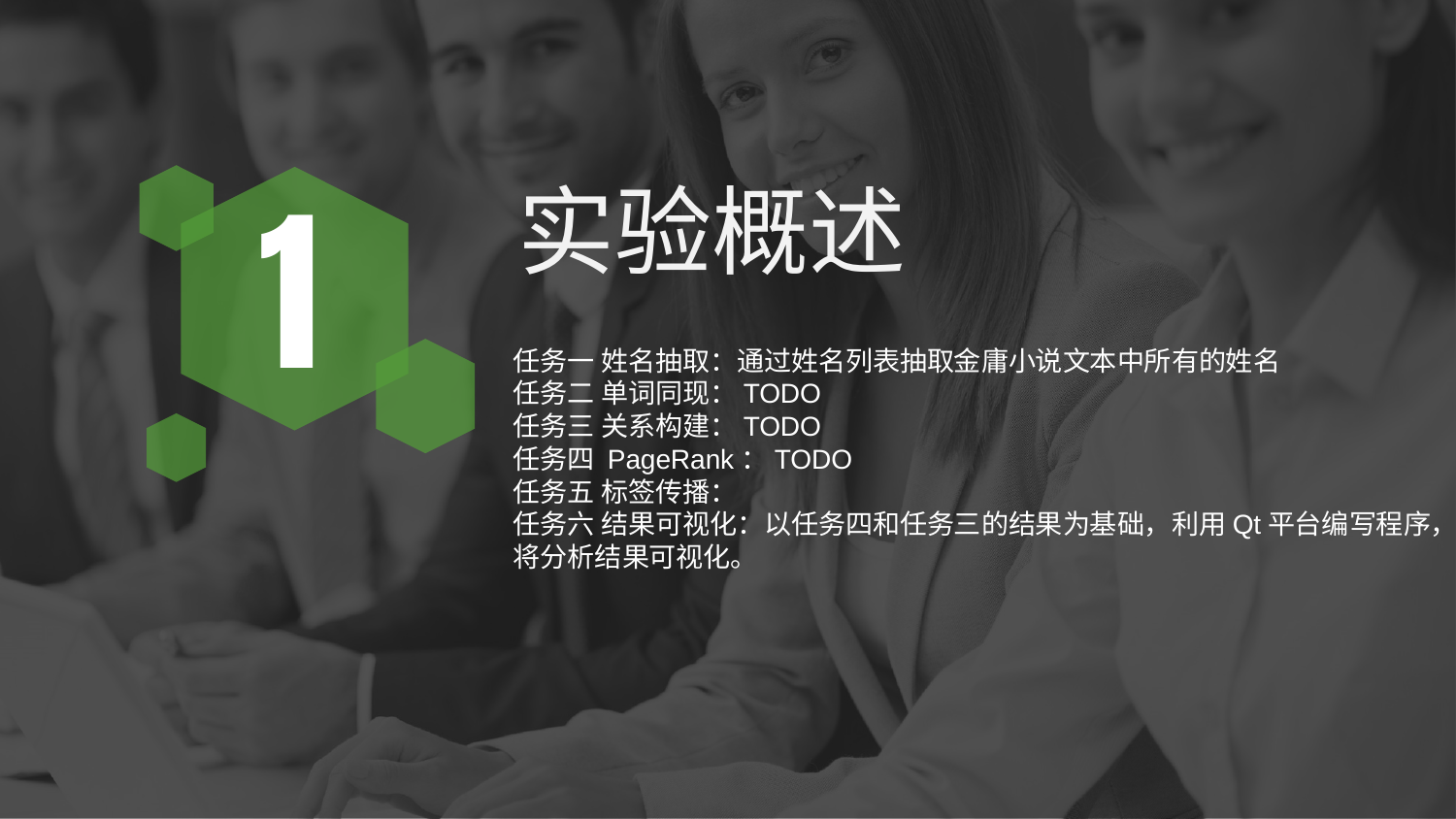

实验概述
1

任务一 姓名抽取：通过姓名列表抽取金庸小说文本中所有的姓名
任务二 单词同现：TODO
任务三 关系构建：TODO
任务四 PageRank：TODO
任务五 标签传播：
任务六 结果可视化：以任务四和任务三的结果为基础，利用Qt平台编写程序，将分析结果可视化。